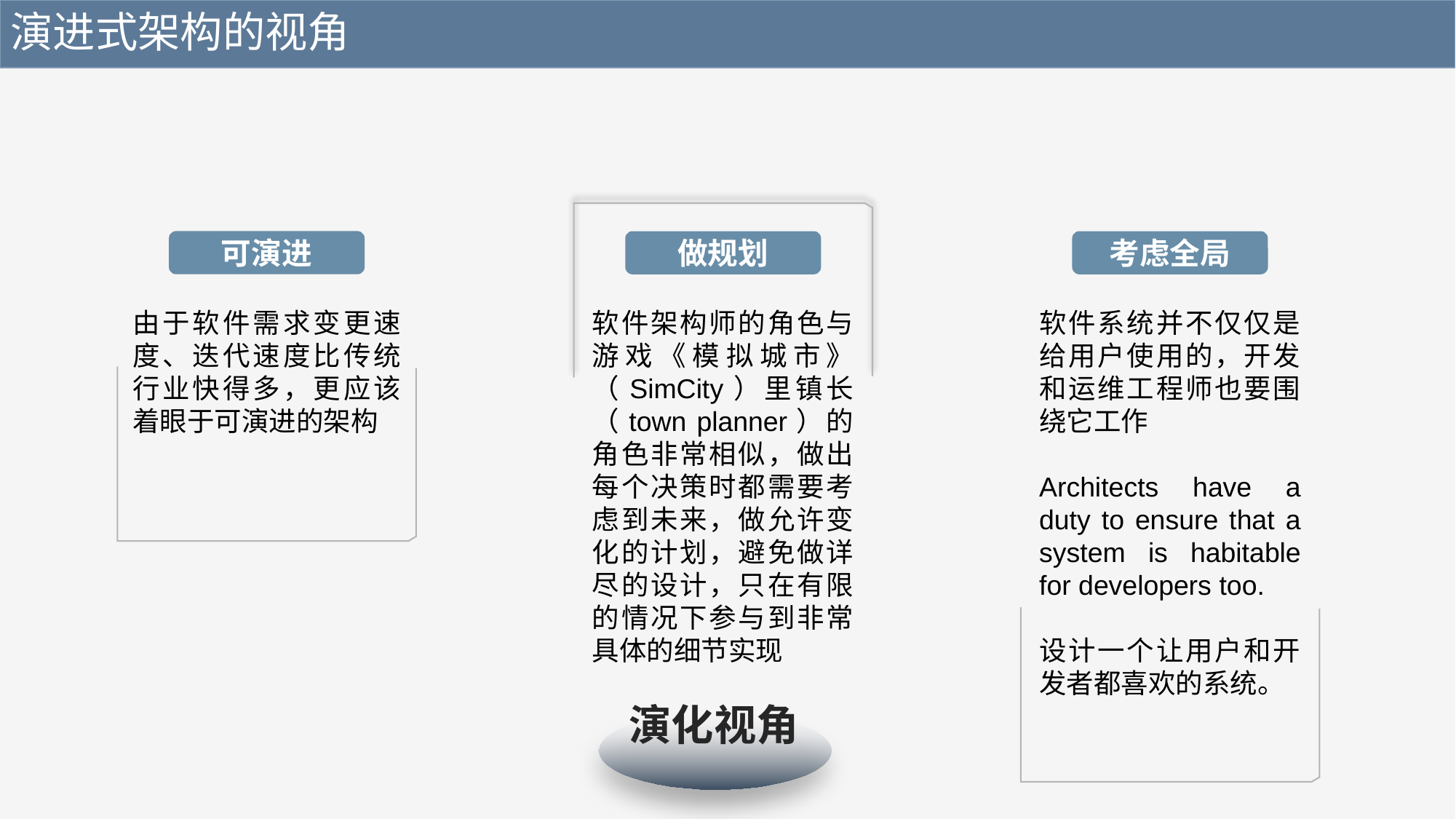

演进式架构的视角

可演进

考虑全局

软件系统并不仅仅是给用户使用的，开发和运维工程师也要围绕它工作

Architects have a duty to ensure that a system is habitable for developers too.

设计一个让用户和开发者都喜欢的系统。
做规划

软件架构师的角色与游戏《模拟城市》（SimCity）里镇长（town planner）的角色非常相似，做出每个决策时都需要考虑到未来，做允许变化的计划，避免做详尽的设计，只在有限的情况下参与到非常具体的细节实现
由于软件需求变更速度、迭代速度比传统行业快得多，更应该着眼于可演进的架构

演化视角